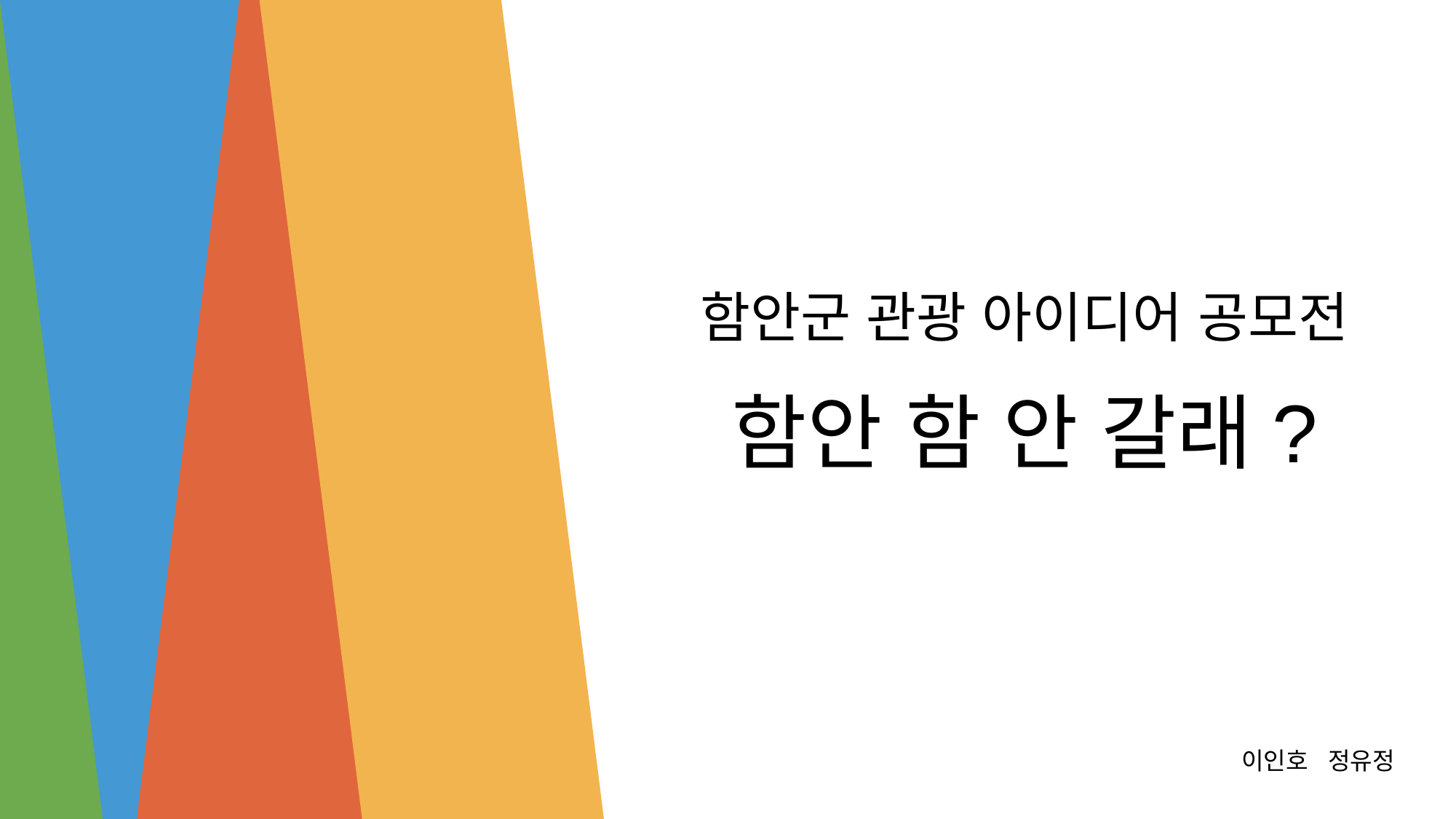

함안군 관광 아이디어 공모전
함안 함 안 갈래?
이인호   정유정